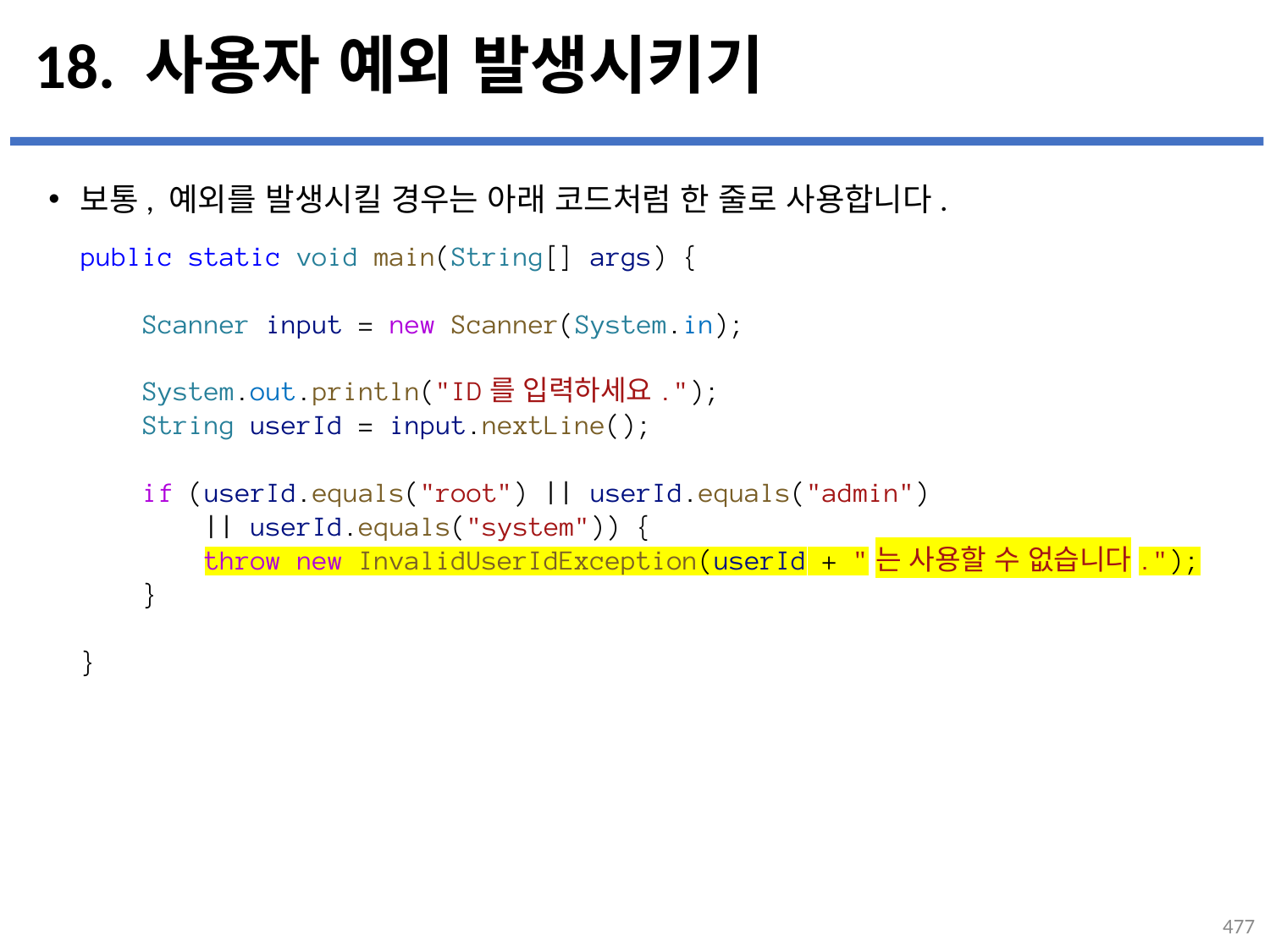

# 18. 사용자 예외 발생시키기
보통, 예외를 발생시킬 경우는 아래 코드처럼 한 줄로 사용합니다.
public static void main(String[] args) {

    Scanner input = new Scanner(System.in);
    System.out.println("ID를 입력하세요.");
    String userId = input.nextLine();
    if (userId.equals("root") || userId.equals("admin")
        || userId.equals("system")) {
        throw new InvalidUserIdException(userId + "는 사용할 수 없습니다.");
    }
}
...

설명
477